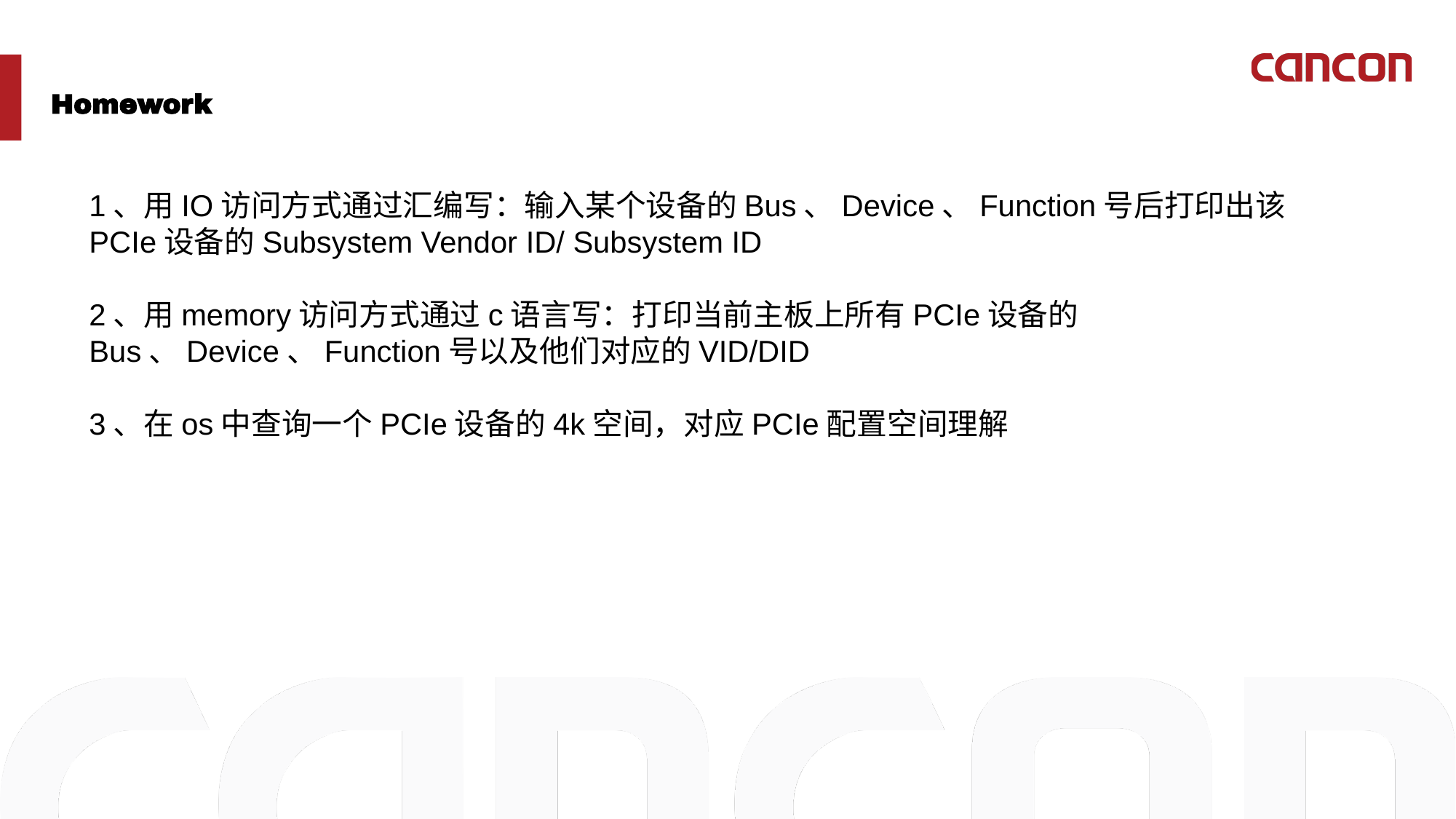

Homework
1、用IO访问方式通过汇编写：输入某个设备的Bus、Device、Function号后打印出该PCIe设备的Subsystem Vendor ID/ Subsystem ID

2、用memory访问方式通过c语言写：打印当前主板上所有PCIe设备的Bus、Device、Function号以及他们对应的VID/DID

3、在os中查询一个PCIe设备的4k空间，对应PCIe配置空间理解